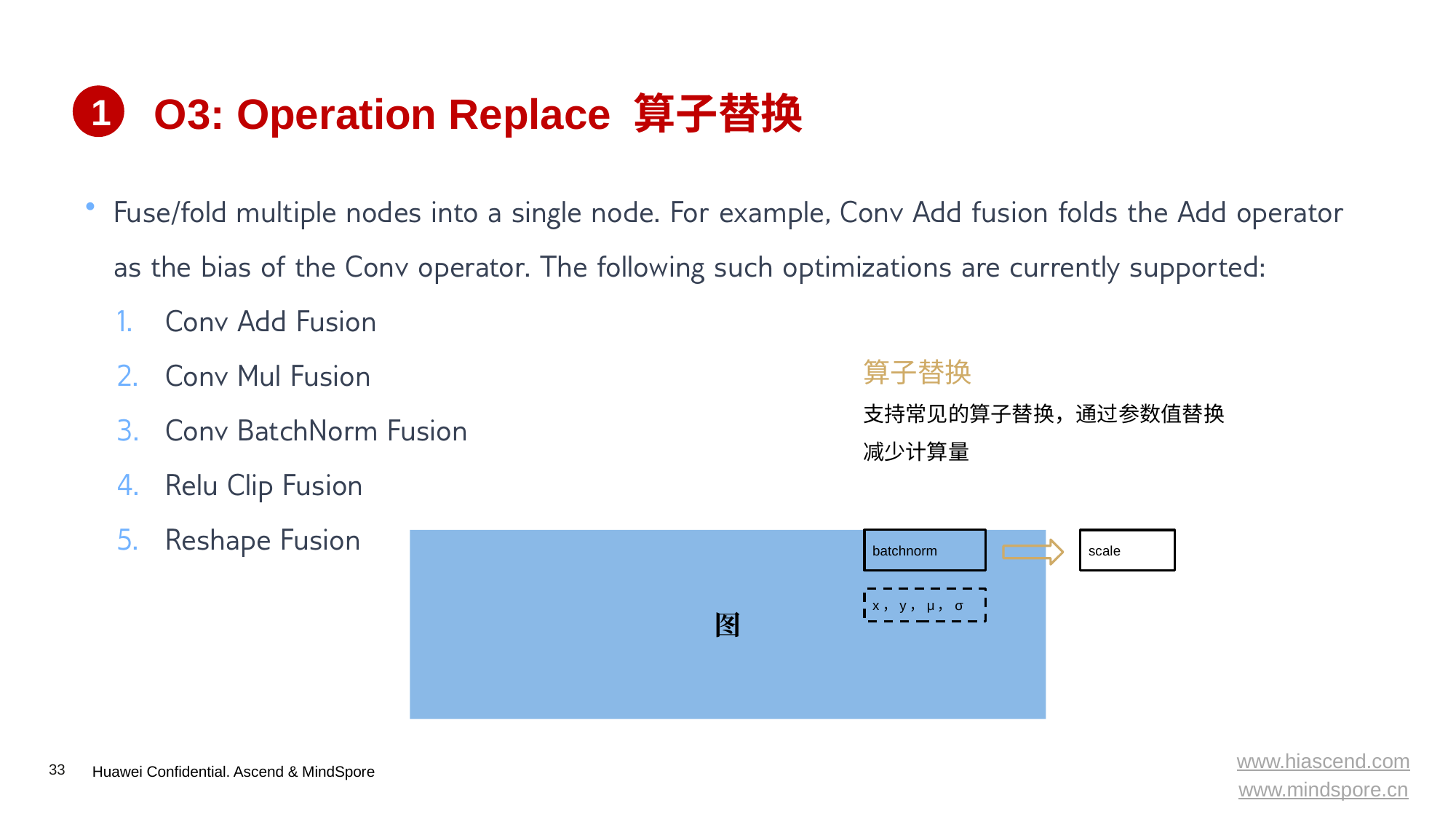

# O3: Operation Replace 算子替换
1
Fuse/fold multiple nodes into a single node. For example, Conv Add fusion folds the Add operator as the bias of the Conv operator. The following such optimizations are currently supported:
Conv Add Fusion
Conv Mul Fusion
Conv BatchNorm Fusion
Relu Clip Fusion
Reshape Fusion
算子替换
支持常见的算子替换，通过参数值替换减少计算量
图

batchnorm
scale
x，y，μ，σ